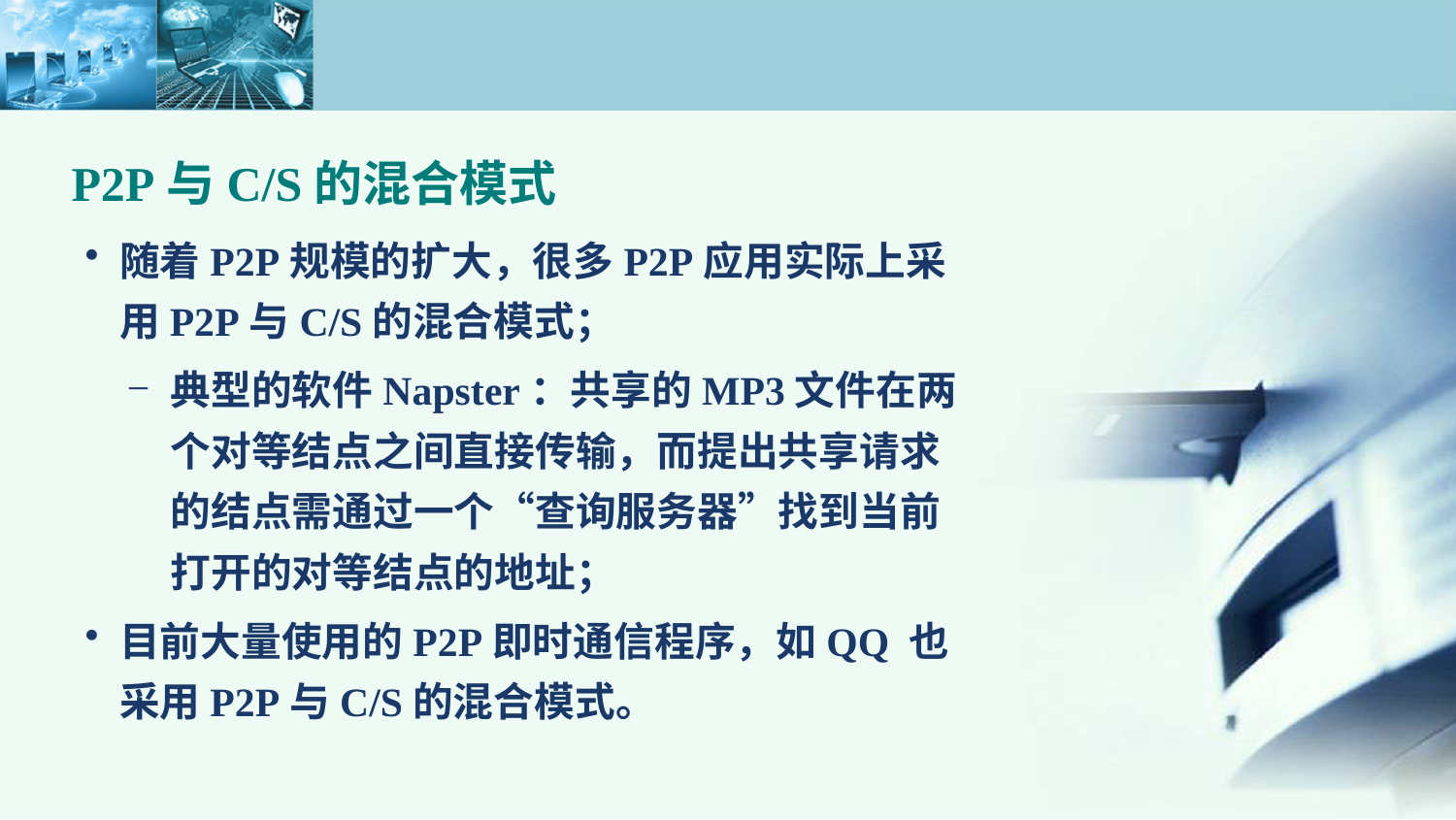

P2P与C/S的混合模式
随着P2P规模的扩大，很多P2P应用实际上采用P2P与C/S的混合模式；
典型的软件Napster：共享的MP3文件在两个对等结点之间直接传输，而提出共享请求的结点需通过一个“查询服务器”找到当前打开的对等结点的地址；
目前大量使用的P2P即时通信程序，如QQ 也采用P2P与C/S的混合模式。